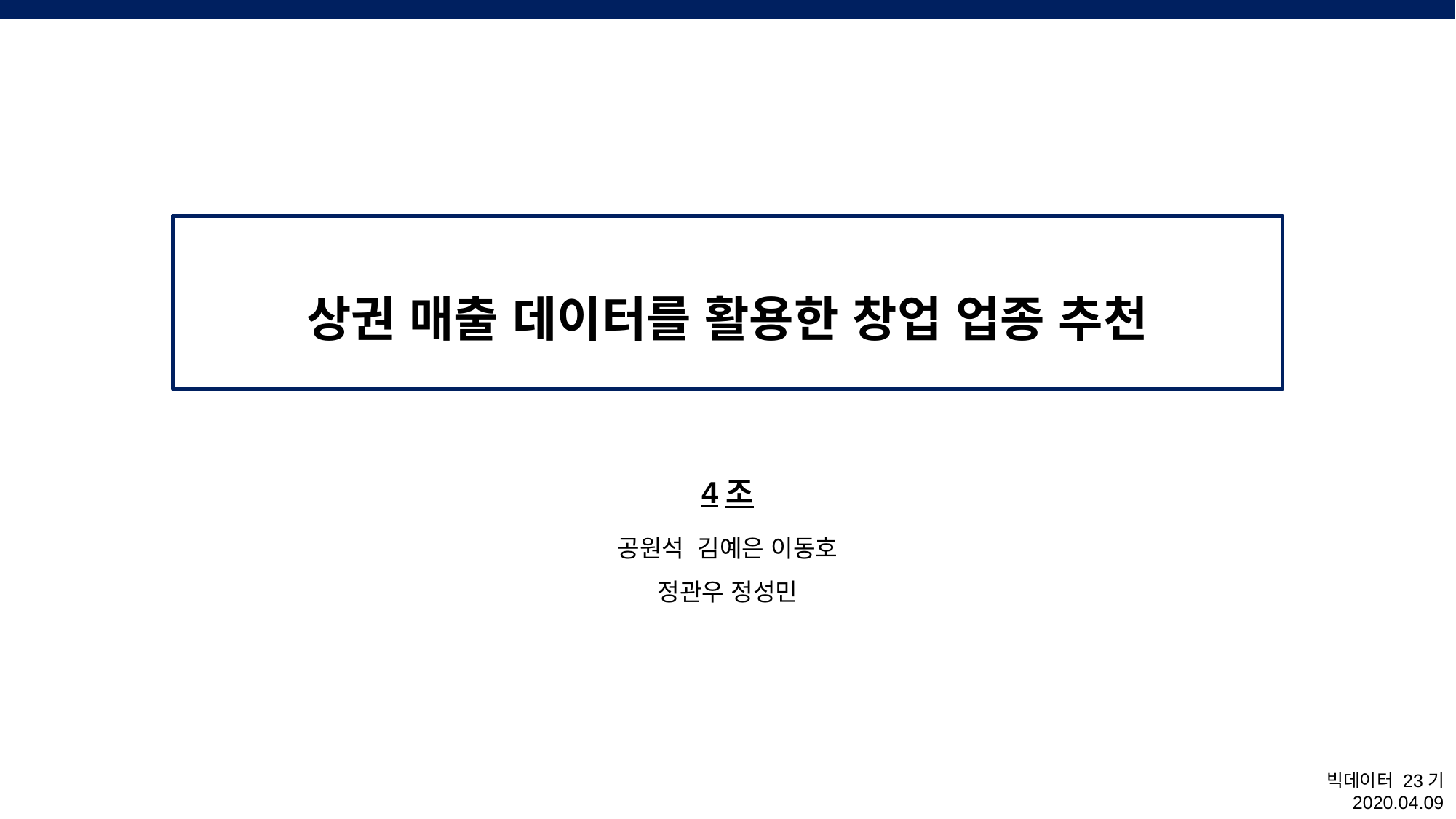

상권 매출 데이터를 활용한 창업 업종 추천
4조

공원석  김예은 이동호
정관우 정성민
빅데이터 23기
2020.04.09